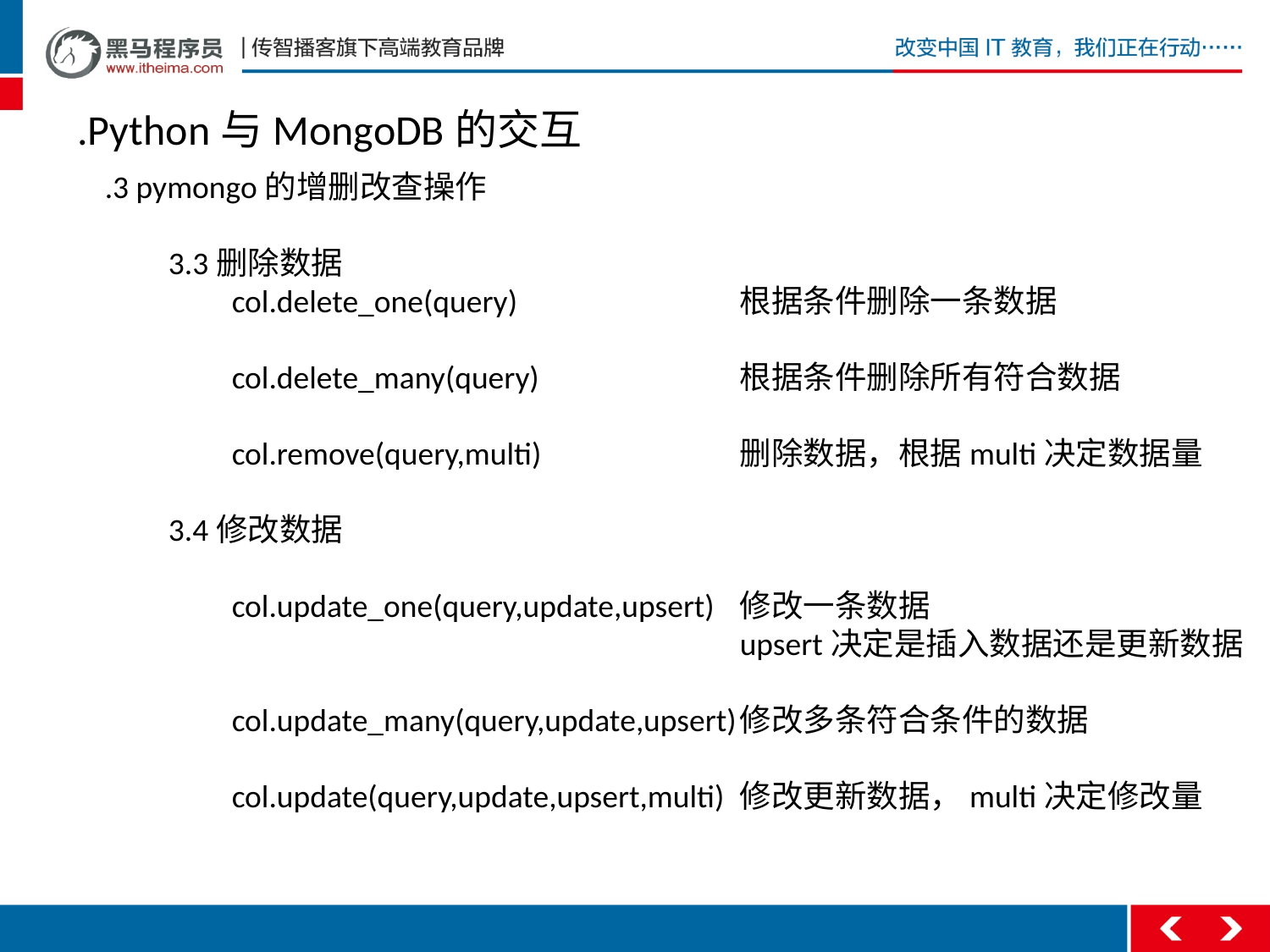

.Python与MongoDB的交互
.3 pymongo的增删改查操作

3.3删除数据
	col.delete_one(query)		根据条件删除一条数据

	col.delete_many(query)		根据条件删除所有符合数据

	col.remove(query,multi)		删除数据，根据multi决定数据量

3.4修改数据

	col.update_one(query,update,upsert)	修改一条数据
					upsert决定是插入数据还是更新数据

	col.update_many(query,update,upsert)	修改多条符合条件的数据

	col.update(query,update,upsert,multi)	修改更新数据，multi决定修改量